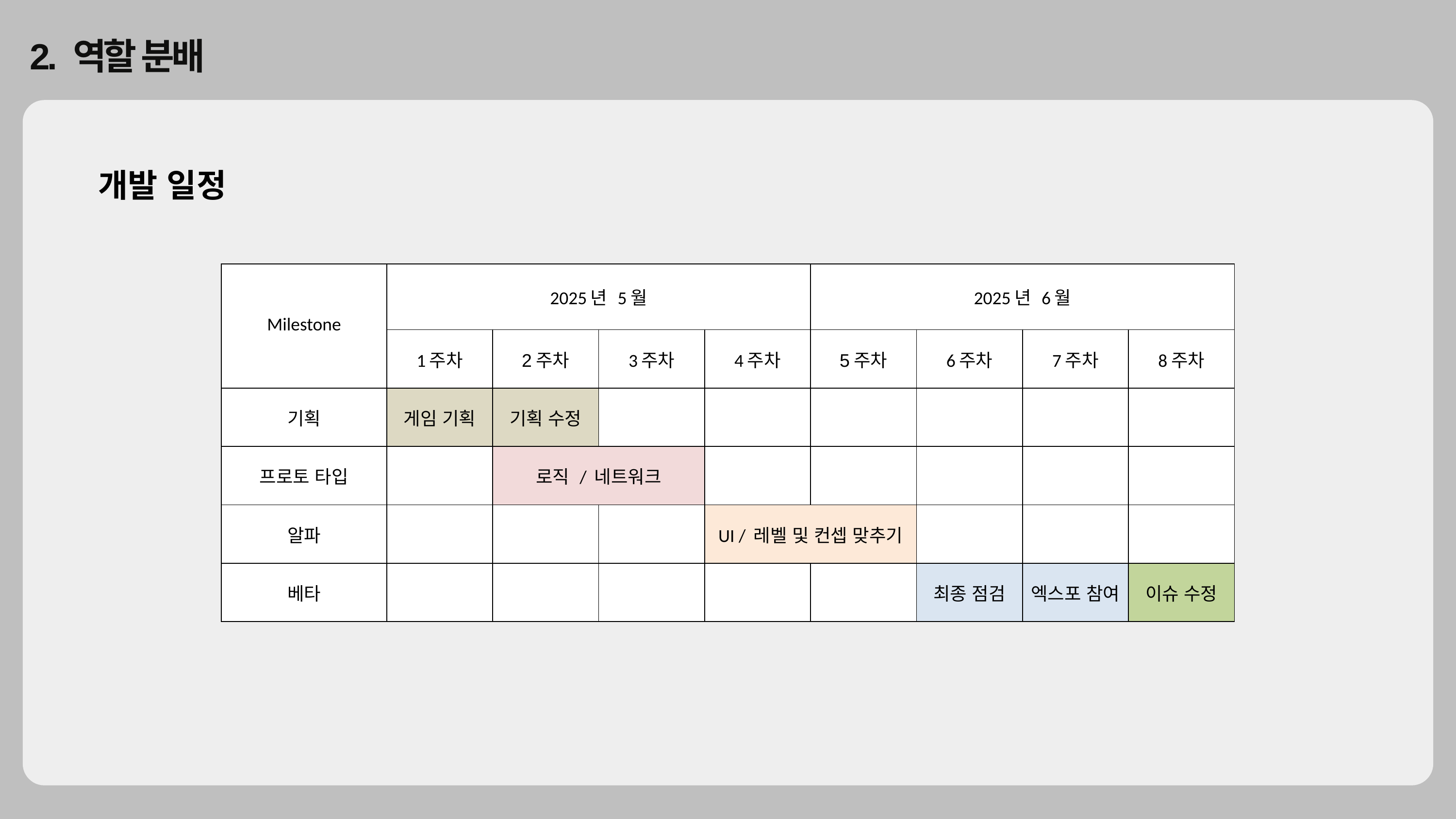

2. 역할 분배

개발 일정
| Milestone | 2025년 5월 |  |  |  | 2025년 6월 |  |  |  |
| --- | --- | --- | --- | --- | --- | --- | --- | --- |
|  | 1주차 | 2주차 | 3주차 | 4주차 | 5주차 | 6주차 | 7주차 | 8주차 |
| 기획 | 게임 기획 | 기획 수정 |  |  |  |  |  |  |
| 프로토 타입 |  | 로직 / 네트워크 |  |  |  |  |  |  |
| 알파 |  |  |  | UI / 레벨 및 컨셉 맞추기 |  |  |  |  |
| 베타 |  |  |  |  |  | 최종 점검 | 엑스포 참여 | 이슈 수정 |